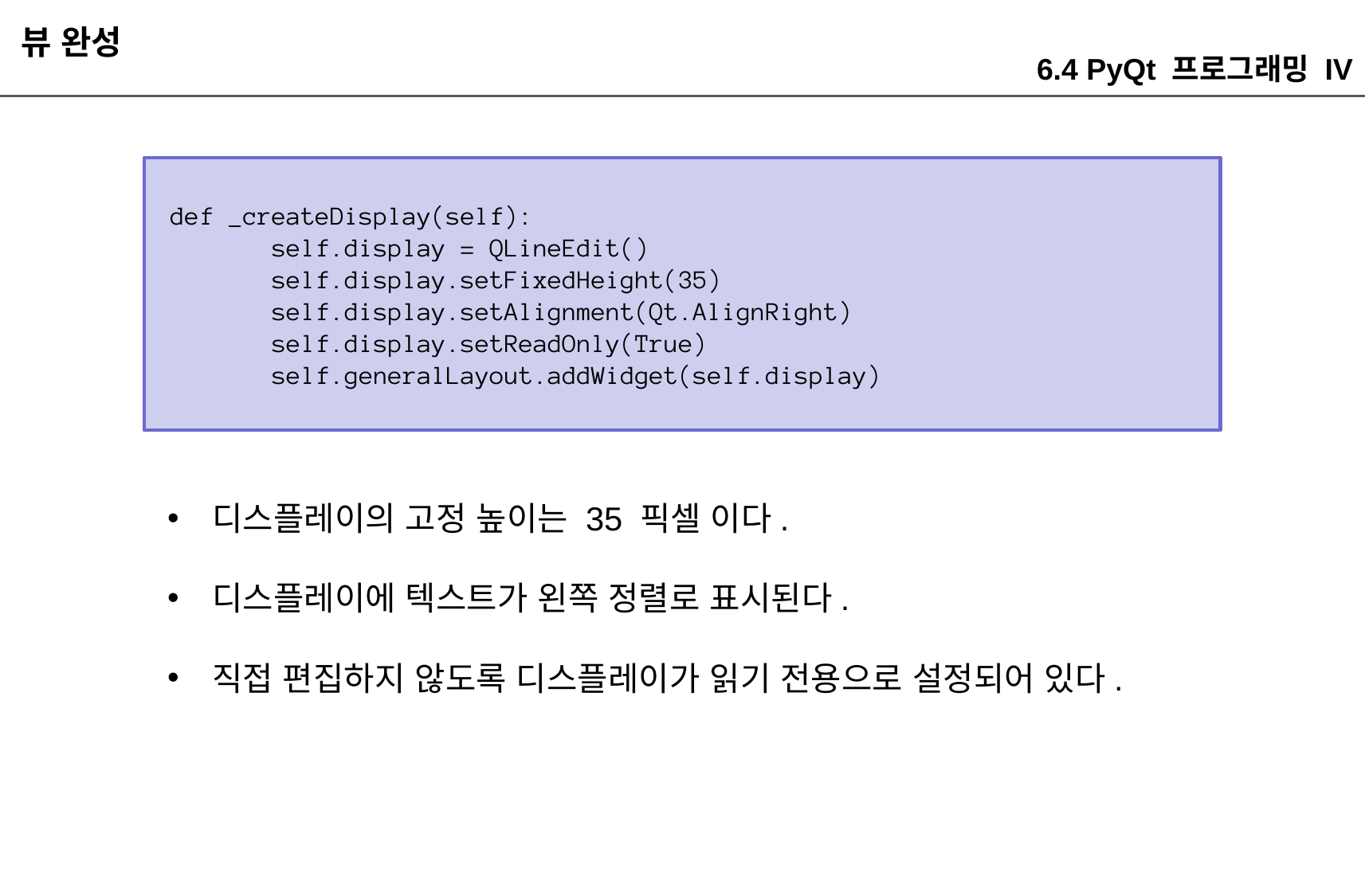

뷰 완성
6.4 PyQt 프로그래밍 IV
 def _createDisplay(self):
        self.display = QLineEdit()
        self.display.setFixedHeight(35)
        self.display.setAlignment(Qt.AlignRight)
        self.display.setReadOnly(True)
        self.generalLayout.addWidget(self.display)
디스플레이의 고정 높이는 35 픽셀 이다.

디스플레이에 텍스트가 왼쪽 정렬로 표시된다.

직접 편집하지 않도록 디스플레이가 읽기 전용으로 설정되어 있다.